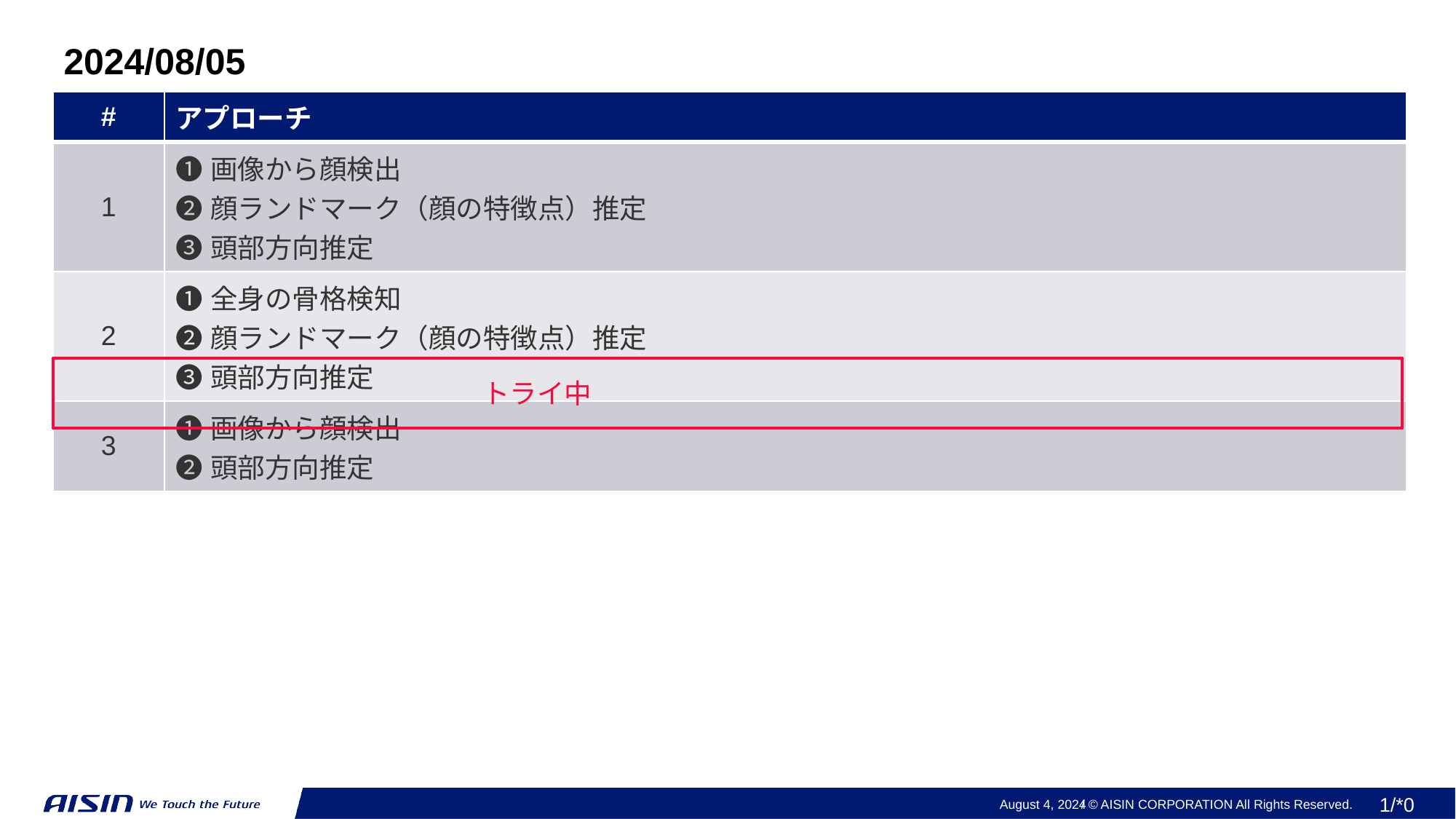

2024/08/05

| # | アプローチ |
| --- | --- |
| 1 | ❶画像から顔検出 ❷顔ランドマーク（顔の特徴点）推定 ❸頭部方向推定 |
| 2 | ❶全身の骨格検知 ❷顔ランドマーク（顔の特徴点）推定 ❸頭部方向推定 |
| 3 | ❶画像から顔検出 ❷頭部方向推定 |

トライ中
August 4, 2024